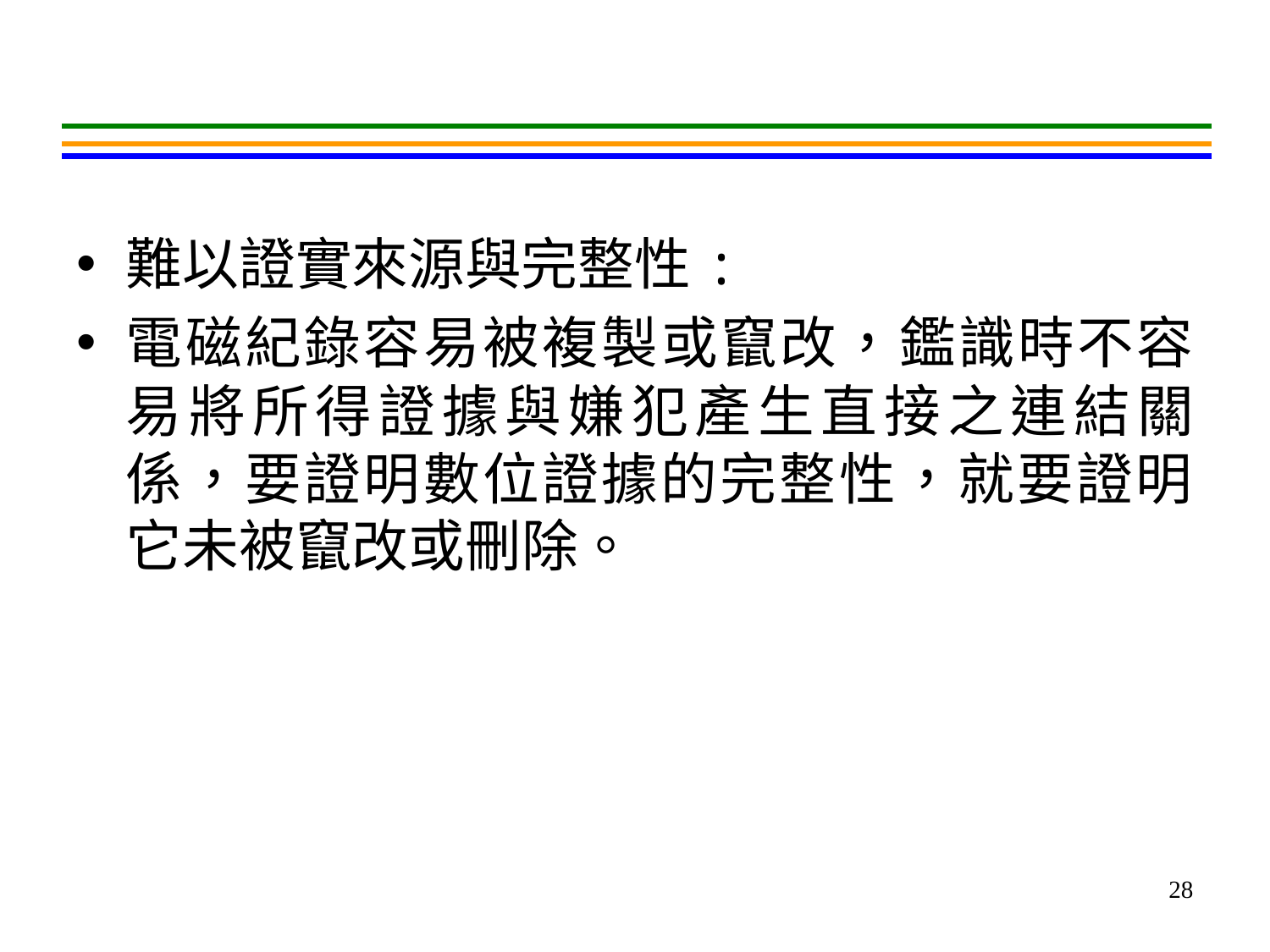

#
難以證實來源與完整性:
電磁紀錄容易被複製或竄改，鑑識時不容易將所得證據與嫌犯產生直接之連結關係，要證明數位證據的完整性，就要證明它未被竄改或刪除。
28